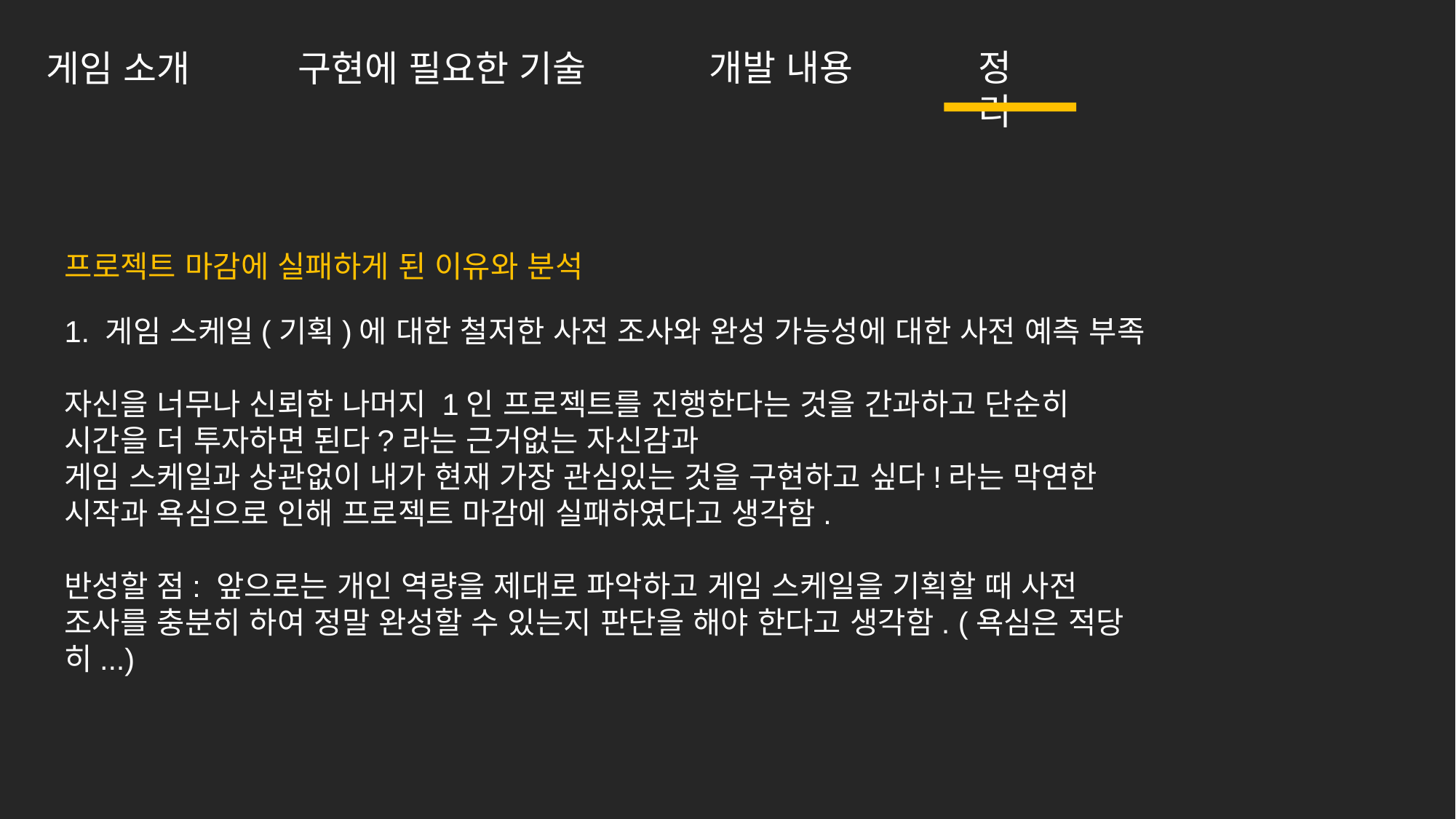

개발 내용
정리
구현에 필요한 기술
게임 소개

프로젝트 마감에 실패하게 된 이유와 분석
게임 스케일(기획)에 대한 철저한 사전 조사와 완성 가능성에 대한 사전 예측 부족

자신을 너무나 신뢰한 나머지 1인 프로젝트를 진행한다는 것을 간과하고 단순히 시간을 더 투자하면 된다?라는 근거없는 자신감과
게임 스케일과 상관없이 내가 현재 가장 관심있는 것을 구현하고 싶다!라는 막연한 시작과 욕심으로 인해 프로젝트 마감에 실패하였다고 생각함.

반성할 점: 앞으로는 개인 역량을 제대로 파악하고 게임 스케일을 기획할 때 사전 조사를 충분히 하여 정말 완성할 수 있는지 판단을 해야 한다고 생각함. (욕심은 적당히...)